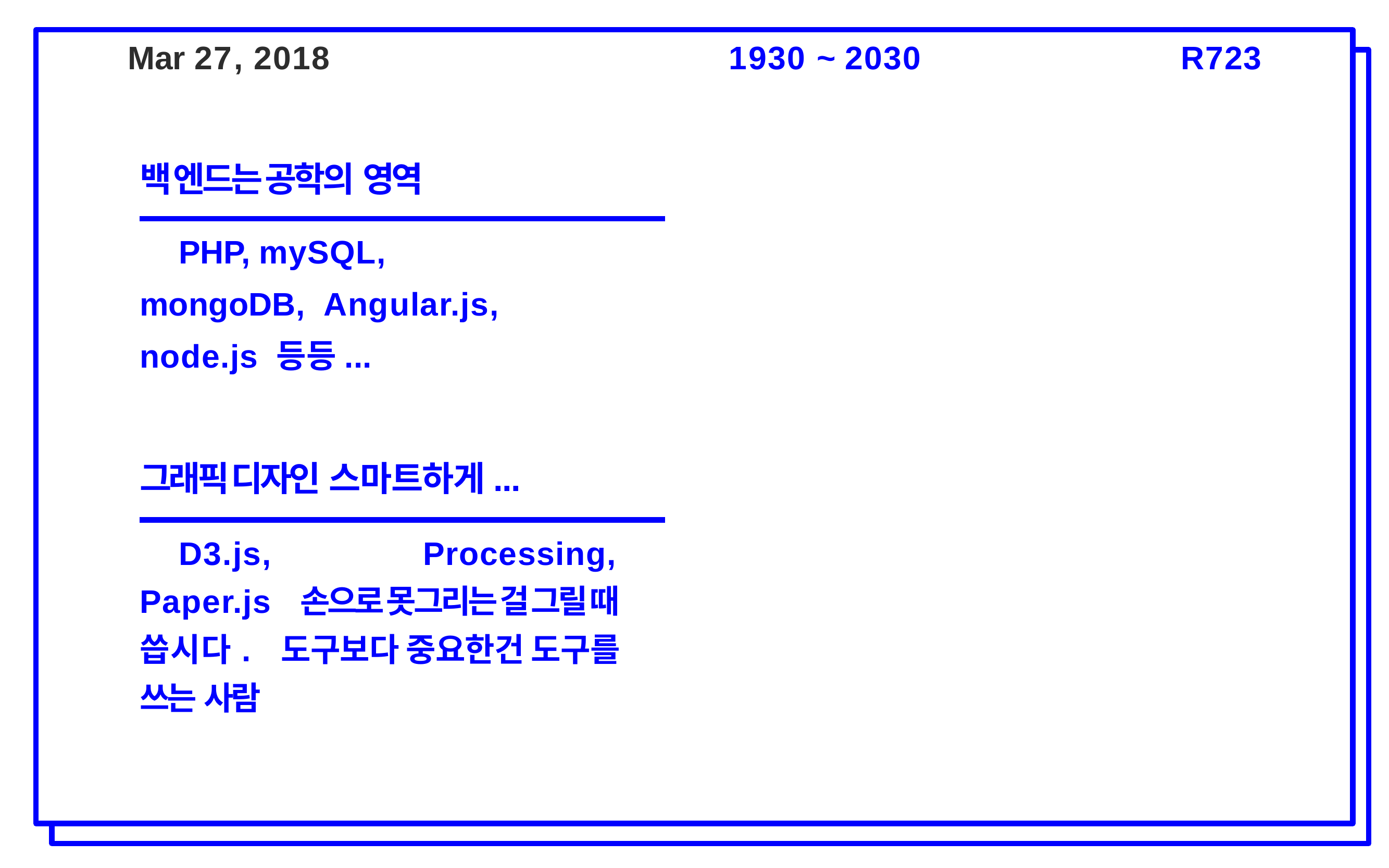

# Mar 27, 2018
1930 ~ 2030
R723
백 엔드는 공학의 영역
PHP, mySQL, mongoDB,  Angular.js, node.js 등등...

그래픽 디자인 스마트하게...
D3.js, Processing, Paper.js  손으로 못그리는 걸 그릴 때 씁시다.  도구보다 중요한건 도구를 쓰는 사람